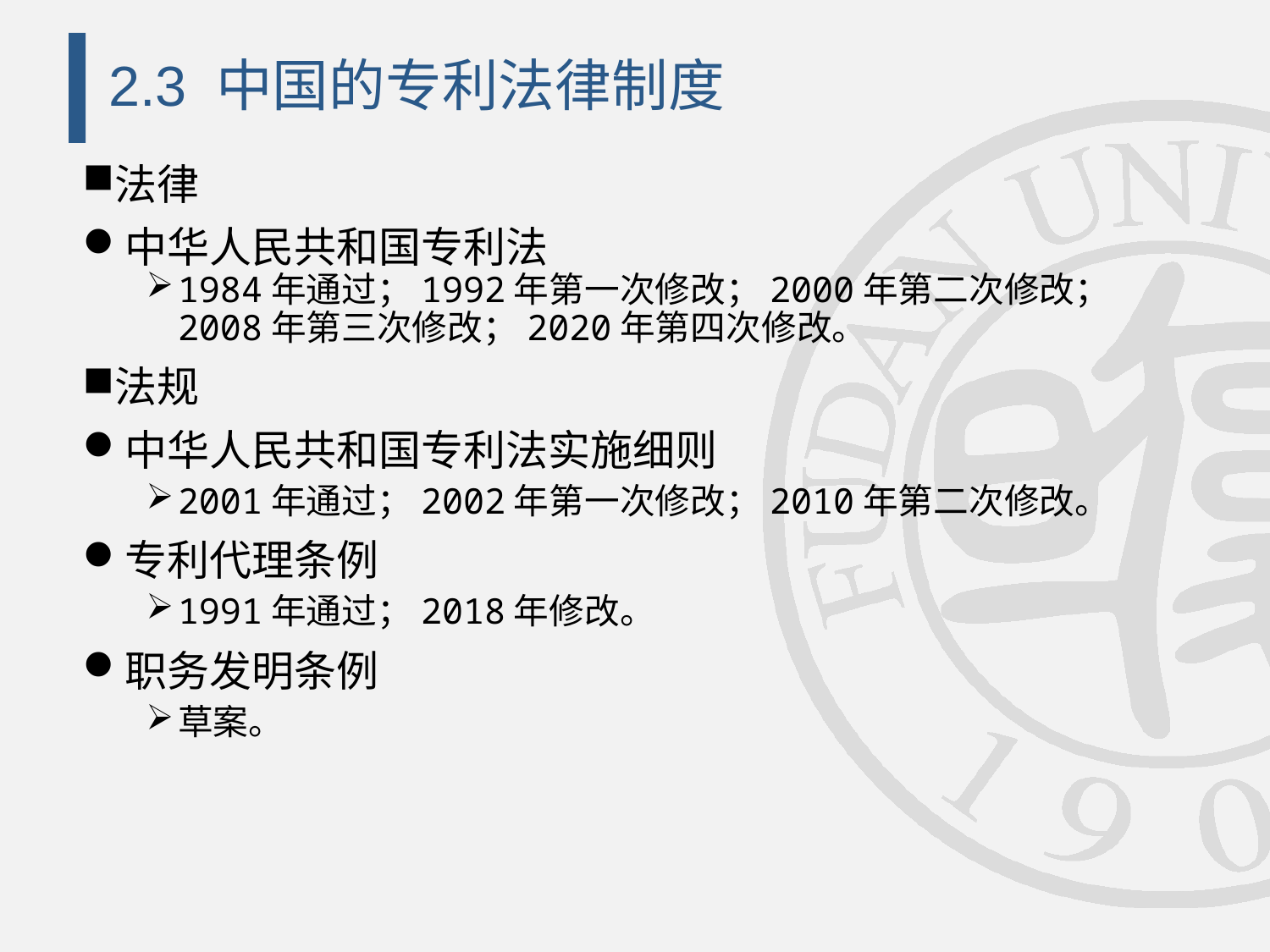

# 2.3 中国的专利法律制度
法律
中华人民共和国专利法
1984年通过；1992年第一次修改；2000年第二次修改；2008年第三次修改；2020年第四次修改。
法规
中华人民共和国专利法实施细则
2001年通过；2002年第一次修改；2010年第二次修改。
专利代理条例
1991年通过；2018年修改。
职务发明条例
草案。